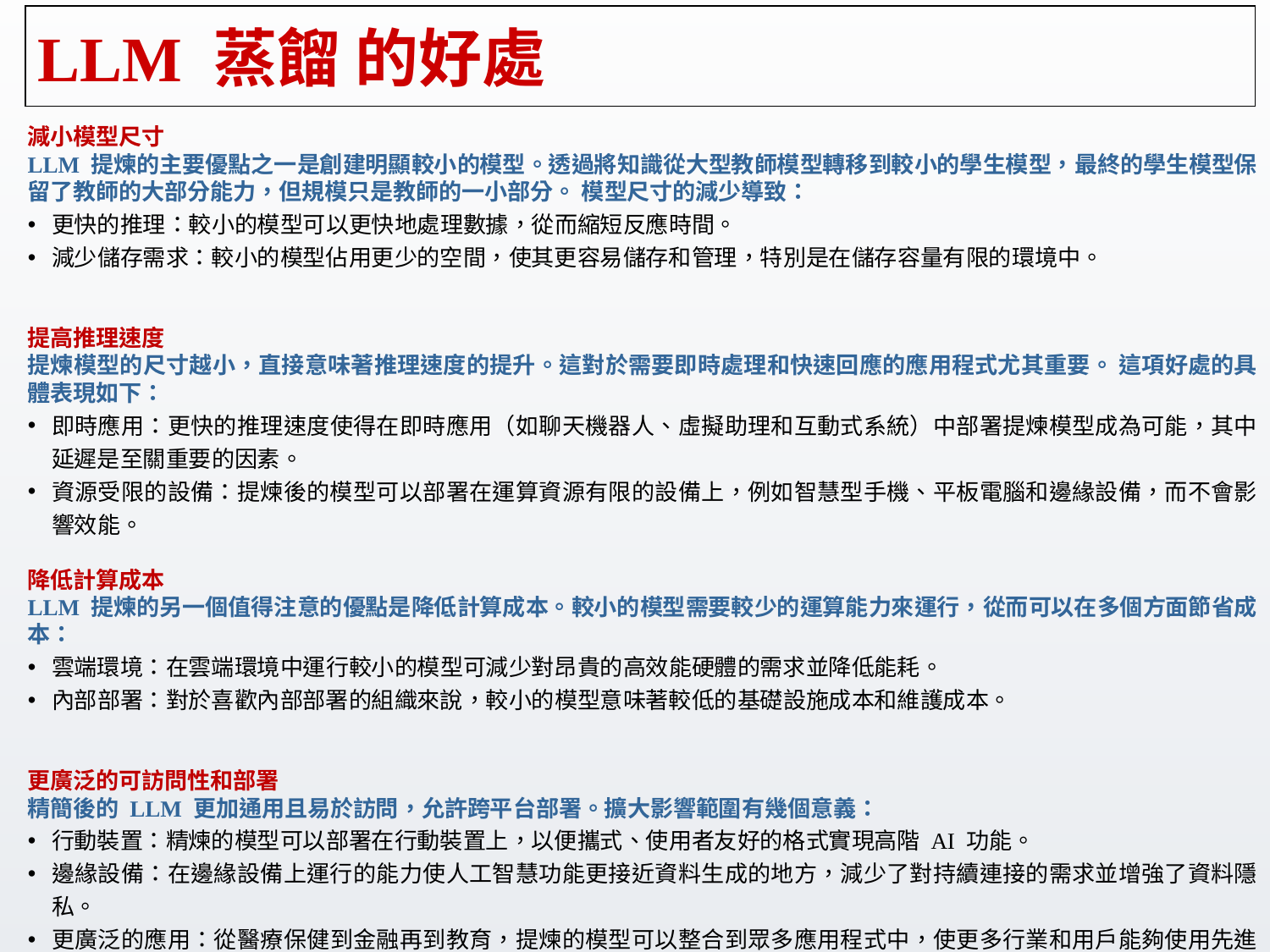

# LLM 蒸餾 的好處
減小模型尺寸
LLM 提煉的主要優點之一是創建明顯較小的模型。透過將知識從大型教師模型轉移到較小的學生模型，最終的學生模型保留了教師的大部分能力，但規模只是教師的一小部分。 模型尺寸的減少導致：
更快的推理：較小的模型可以更快地處理數據，從而縮短反應時間。
減少儲存需求：較小的模型佔用更少的空間，使其更容易儲存和管理，特別是在儲存容量有限的環境中。

提高推理速度
提煉模型的尺寸越小，直接意味著推理速度的提升。這對於需要即時處理和快速回應的應用程式尤其重要。 這項好處的具體表現如下：
即時應用：更快的推理速度使得在即時應用（如聊天機器人、虛擬助理和互動式系統）中部署提煉模型成為可能，其中延遲是至關重要的因素。
資源受限的設備：提煉後的模型可以部署在運算資源有限的設備上，例如智慧型手機、平板電腦和邊緣設備，而不會影響效能。

降低計算成本
LLM 提煉的另一個值得注意的優點是降低計算成本。較小的模型需要較少的運算能力來運行，從而可以在多個方面節省成本：
雲端環境：在雲端環境中運行較小的模型可減少對昂貴的高效能硬體的需求並降低能耗。
內部部署：對於喜歡內部部署的組織來說，較小的模型意味著較低的基礎設施成本和維護成本。

更廣泛的可訪問性和部署
精簡後的 LLM 更加通用且易於訪問，允許跨平台部署。擴大影響範圍有幾個意義：
行動裝置：精煉的模型可以部署在行動裝置上，以便攜式、使用者友好的格式實現高階 AI 功能。
邊緣設備：在邊緣設備上運行的能力使人工智慧功能更接近資料生成的地方，減少了對持續連接的需求並增強了資料隱私。
更廣泛的應用：從醫療保健到金融再到教育，提煉的模型可以整合到眾多應用程式中，使更多行業和用戶能夠使用先進的人工智慧。